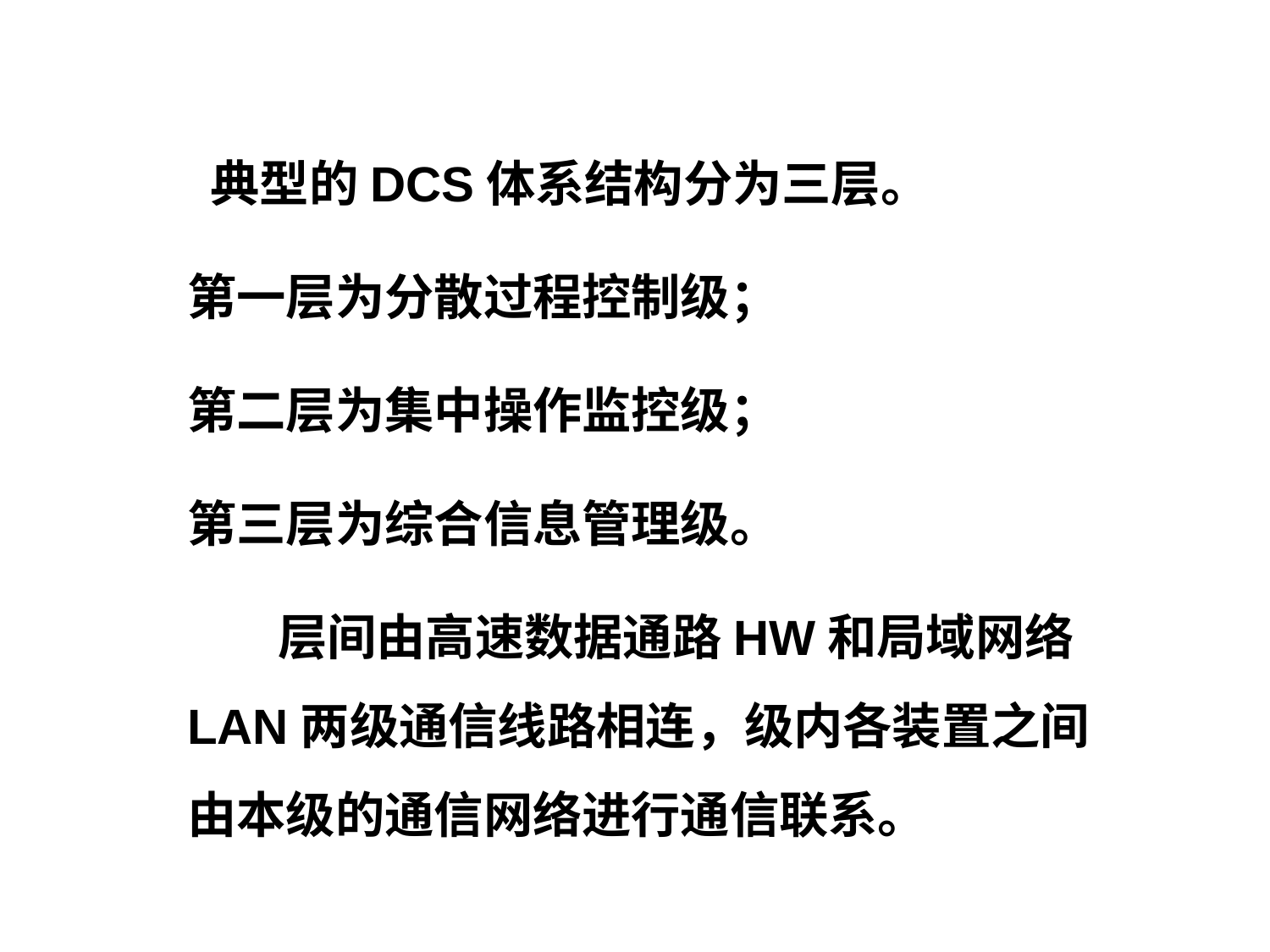

典型的DCS体系结构分为三层。
第一层为分散过程控制级；
第二层为集中操作监控级；
第三层为综合信息管理级。
       层间由高速数据通路HW和局域网络LAN两级通信线路相连，级内各装置之间由本级的通信网络进行通信联系。